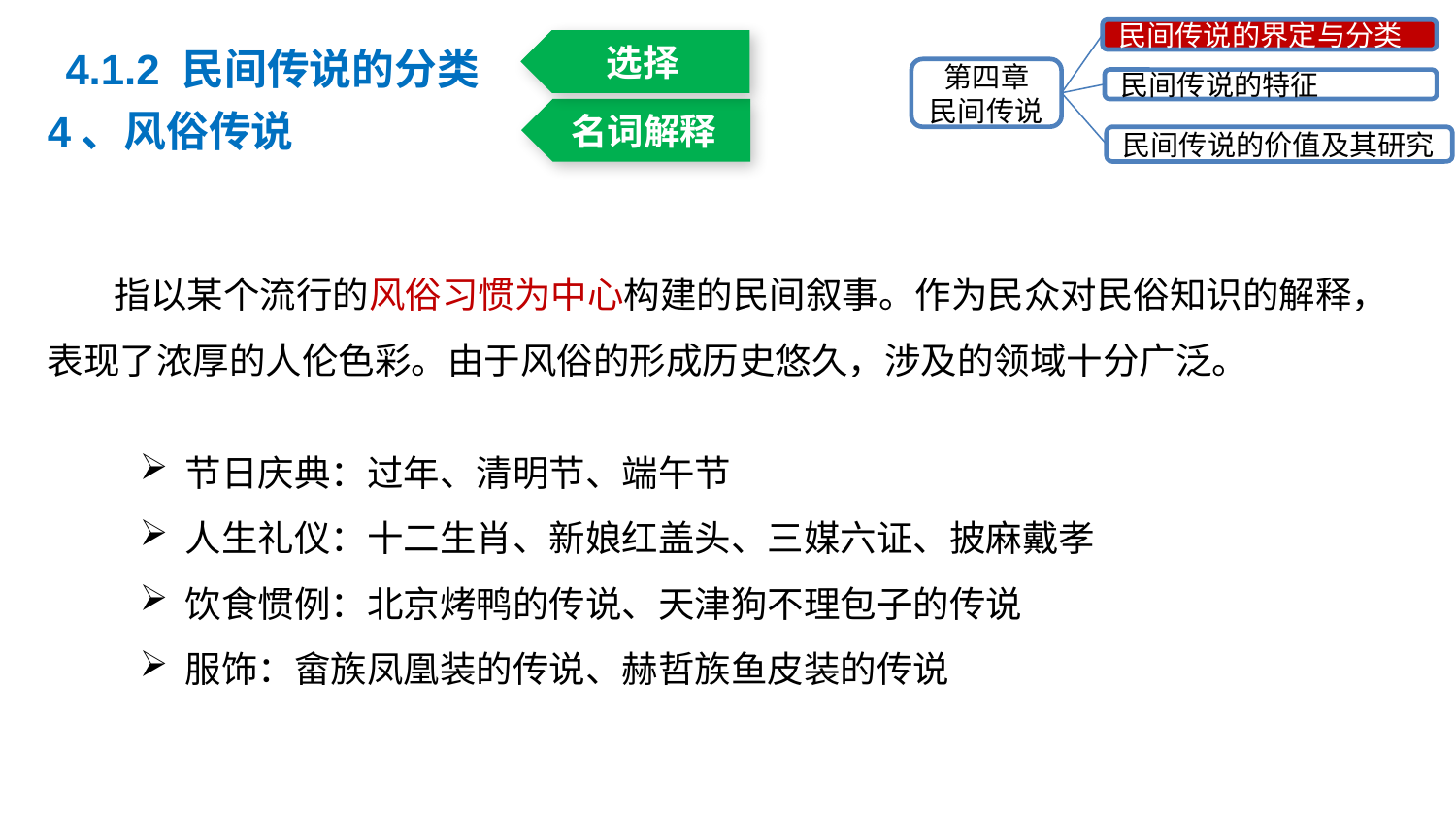

4.1.2 民间传说的分类
民间传说的界定与分类
第四章
民间传说
民间传说的特征
民间传说的价值及其研究
选择
名词解释
4、风俗传说

       指以某个流行的风俗习惯为中心构建的民间叙事。作为民众对民俗知识的解释，表现了浓厚的人伦色彩。由于风俗的形成历史悠久，涉及的领域十分广泛。
节日庆典：过年、清明节、端午节
人生礼仪：十二生肖、新娘红盖头、三媒六证、披麻戴孝
饮食惯例：北京烤鸭的传说、天津狗不理包子的传说
服饰：畲族凤凰装的传说、赫哲族鱼皮装的传说